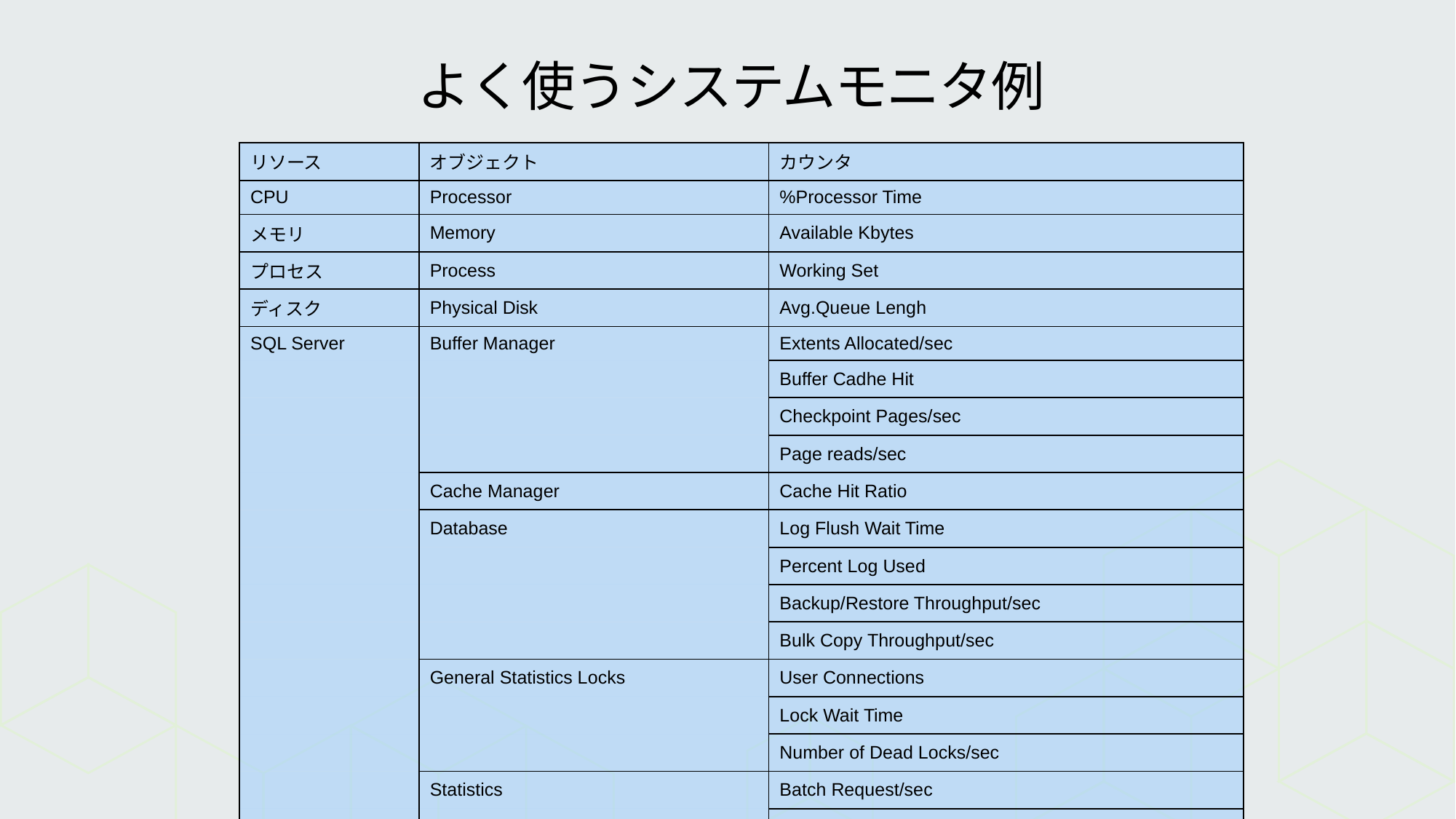

# よく使うシステムモニタ例
| リソース | オブジェクト | カウンタ |
| --- | --- | --- |
| CPU | Processor | %Processor Time |
| メモリ | Memory | Available Kbytes |
| プロセス | Process | Working Set |
| ディスク | Physical Disk | Avg.Queue Lengh |
| SQL Server | Buffer Manager | Extents Allocated/sec |
|  |  | Buffer Cadhe Hit |
|  |  | Checkpoint Pages/sec |
|  |  | Page reads/sec |
|  | Cache Manager | Cache Hit Ratio |
|  | Database | Log Flush Wait Time |
|  |  | Percent Log Used |
|  |  | Backup/Restore Throughput/sec |
|  |  | Bulk Copy Throughput/sec |
|  | General Statistics Locks | User Connections |
|  |  | Lock Wait Time |
|  |  | Number of Dead Locks/sec |
|  | Statistics | Batch Request/sec |
|  |  | Recompilations/sec |